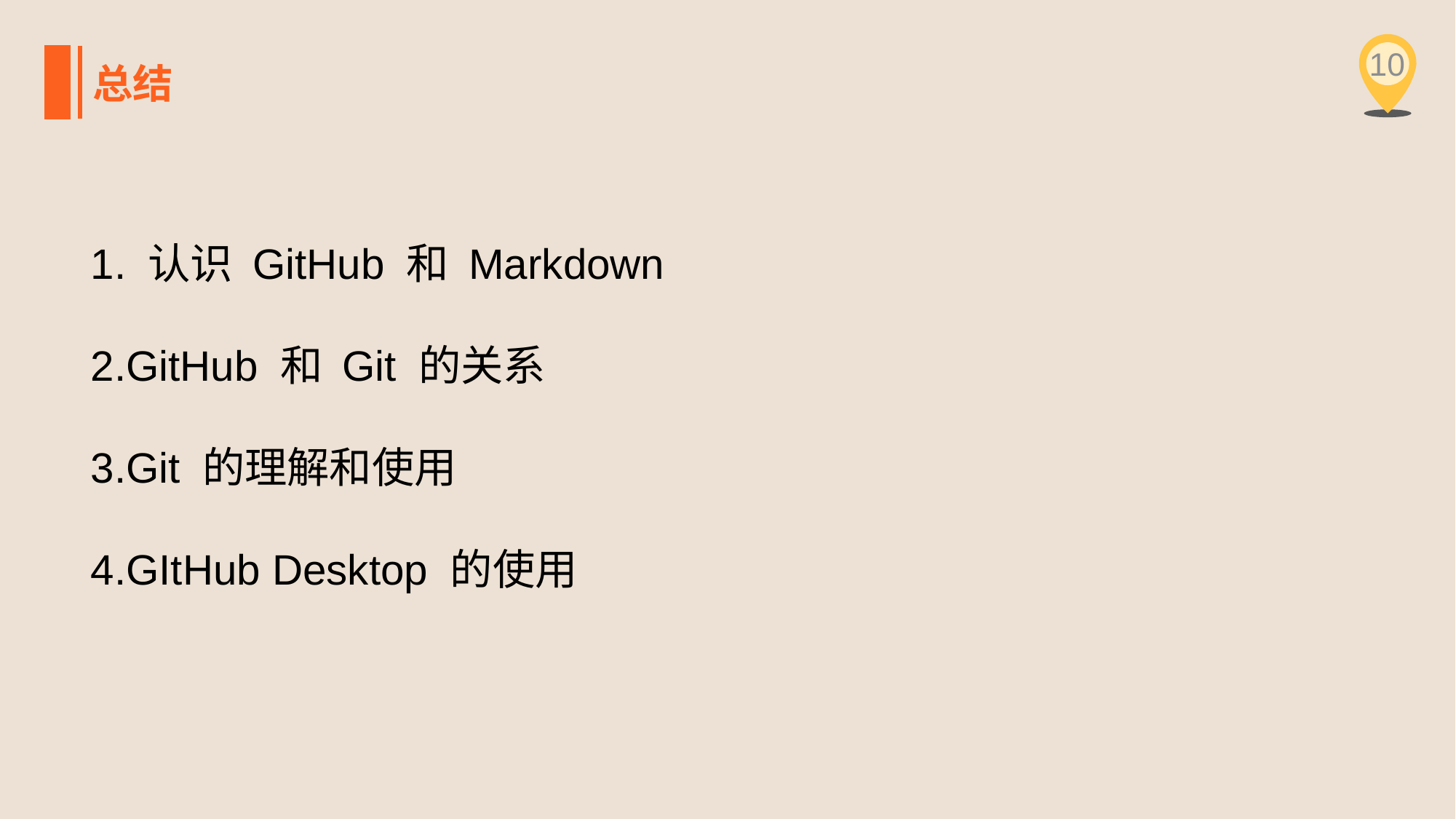

10

总结
1. 认识 GitHub 和 Markdown

2.GitHub 和 Git 的关系

3.Git 的理解和使用

4.GItHub Desktop 的使用